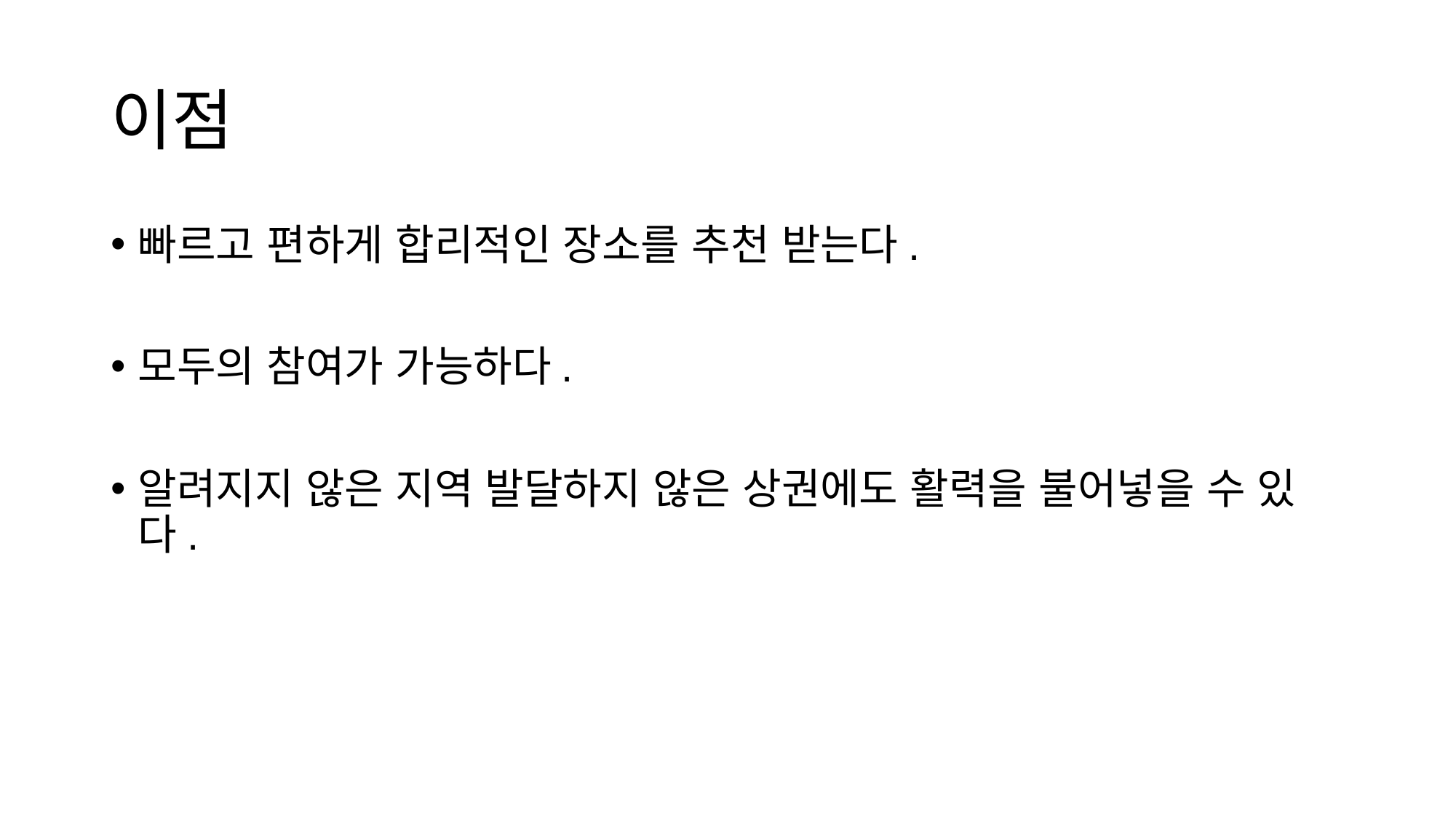

# 이점
빠르고 편하게 합리적인 장소를 추천 받는다.

모두의 참여가 가능하다.

알려지지 않은 지역 발달하지 않은 상권에도 활력을 불어넣을 수 있다.